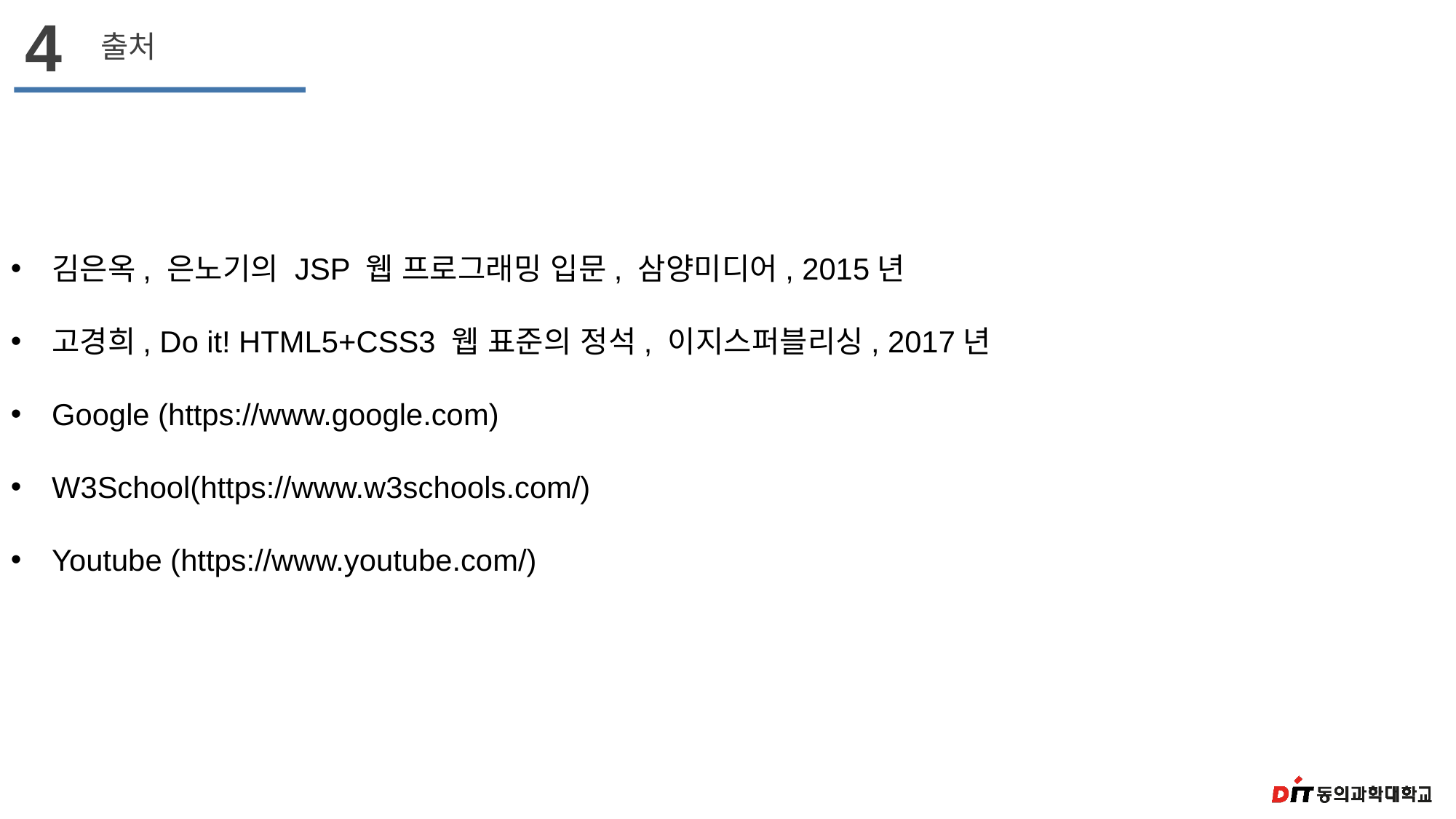

4
출처

김은옥, 은노기의 JSP 웹 프로그래밍 입문, 삼양미디어, 2015년
고경희, Do it! HTML5+CSS3 웹 표준의 정석, 이지스퍼블리싱, 2017년
Google (https://www.google.com)
W3School(https://www.w3schools.com/)
Youtube (https://www.youtube.com/)